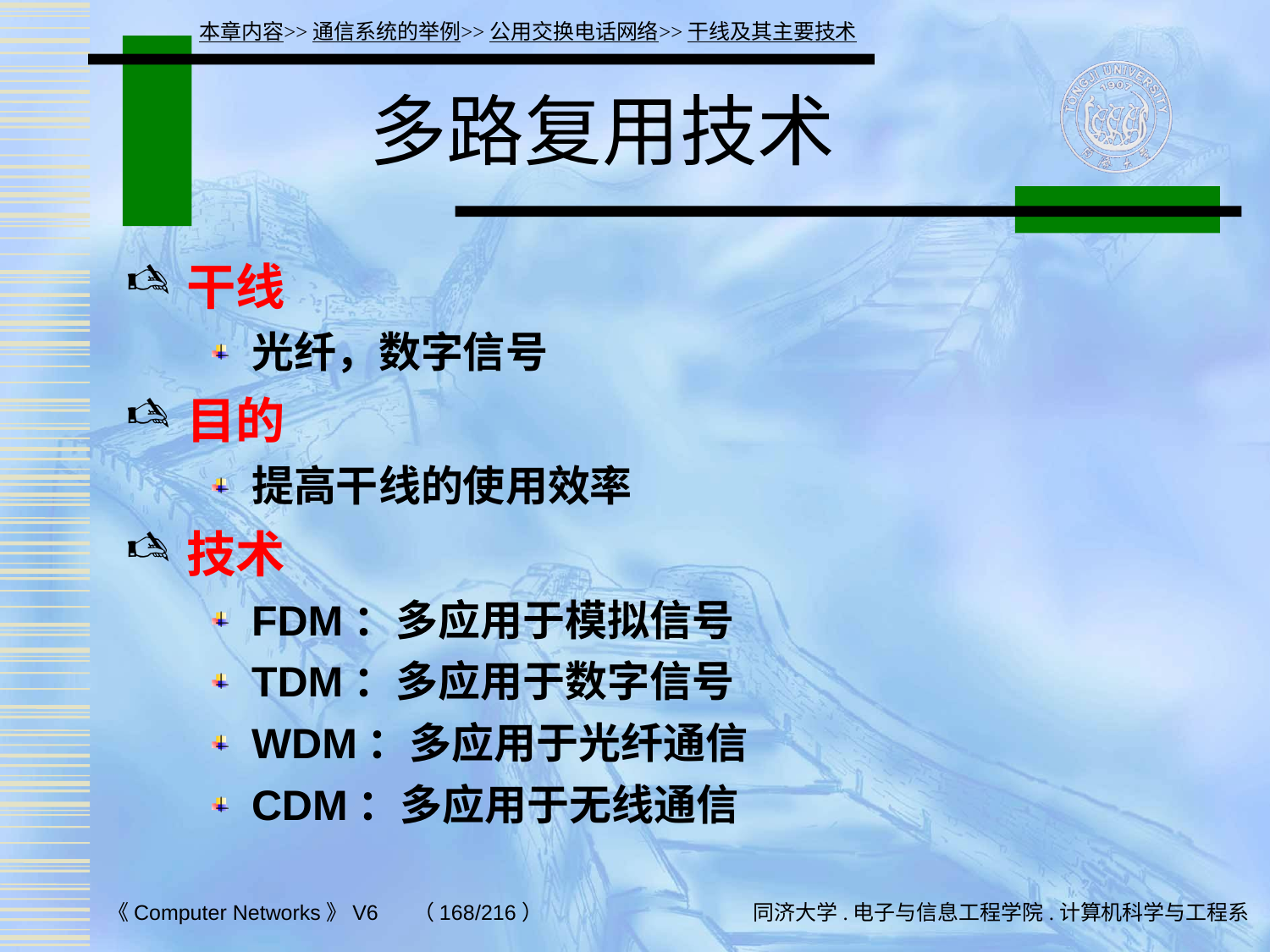

本章内容>>通信系统的举例>>公用交换电话网络>>干线及其主要技术
# 多路复用技术
干线
光纤，数字信号
目的
提高干线的使用效率
技术
FDM：多应用于模拟信号
TDM：多应用于数字信号
WDM：多应用于光纤通信
CDM：多应用于无线通信